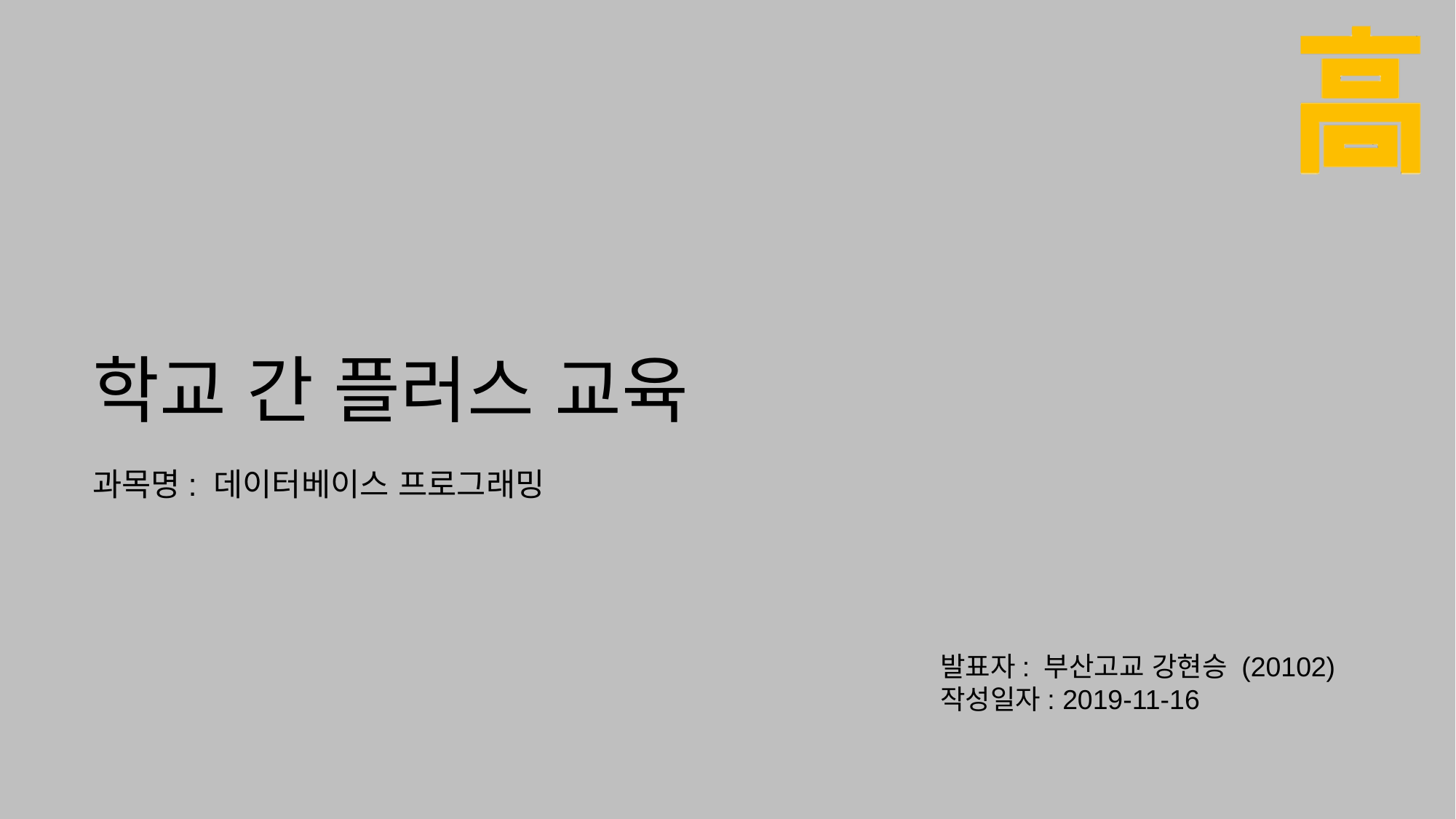

# 학교 간 플러스 교육
과목명: 데이터베이스 프로그래밍
발표자: 부산고교 강현승 (20102)
작성일자: 2019-11-16